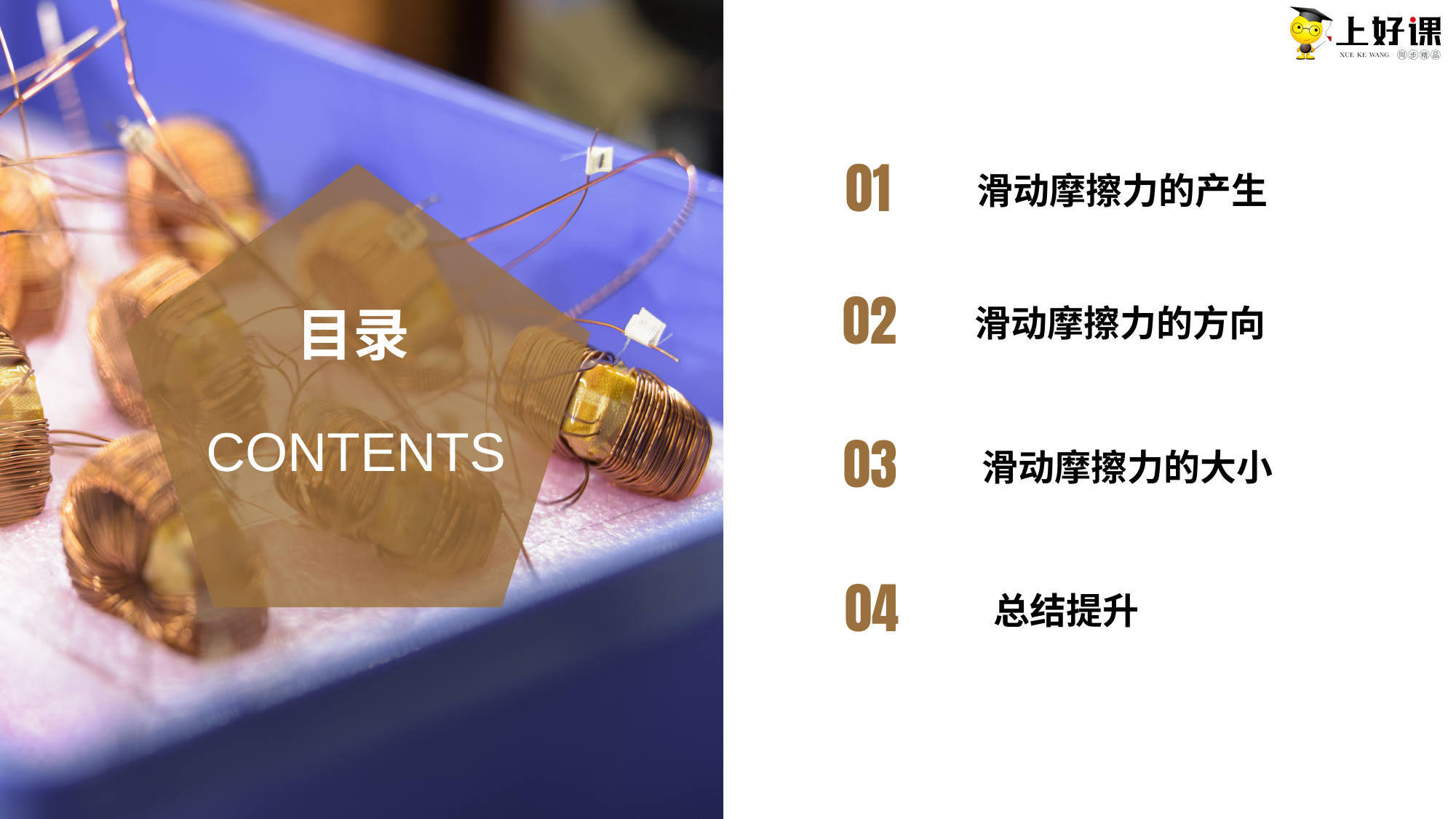

01
滑动摩擦力的产生
02
滑动摩擦力的方向
03
滑动摩擦力的大小
04
总结提升